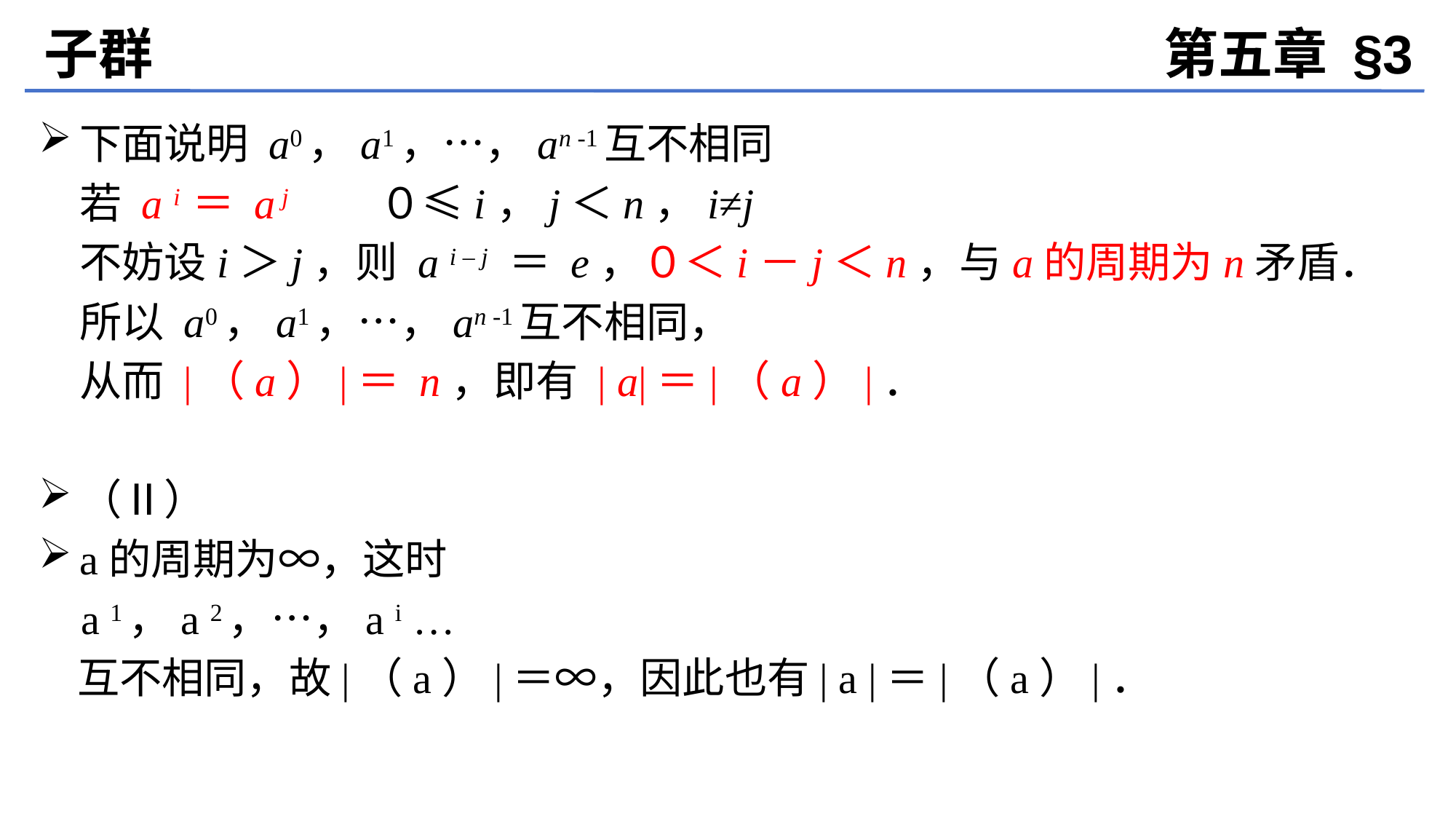

子群
第五章 §3
下面说明 a0，a1，…，an -1互不相同
	若 a i ＝ a j　　０≤i，j＜n，i≠j
	不妨设i＞j，则 a i – j ＝ e，０＜i－j＜n，与a的周期为n矛盾．
	所以 a0，a1，…，an -1互不相同，
	从而 |（a）|＝ n，即有 | a|＝|（a）|．

（Ⅱ）
a的周期为∞，这时
    a 1，a 2，…，a i …
   互不相同，故|（a）|＝∞，因此也有| a |＝|（a）|．